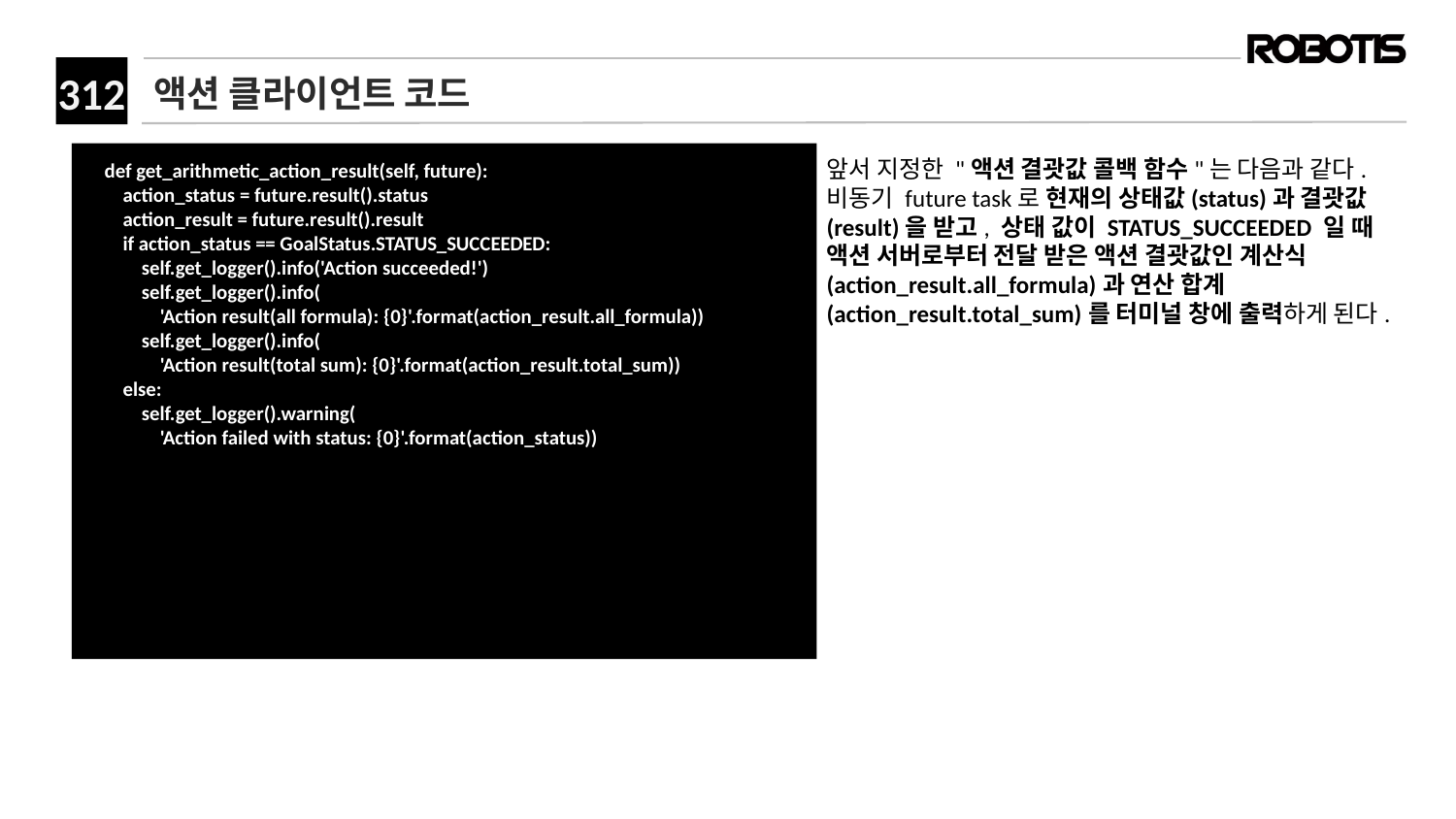

# 액션 클라이언트 코드
    def get_arithmetic_action_result(self, future):
        action_status = future.result().status
        action_result = future.result().result
        if action_status == GoalStatus.STATUS_SUCCEEDED:
            self.get_logger().info('Action succeeded!')
            self.get_logger().info(
                'Action result(all formula): {0}'.format(action_result.all_formula))
            self.get_logger().info(
                'Action result(total sum): {0}'.format(action_result.total_sum))
        else:
            self.get_logger().warning(
                'Action failed with status: {0}'.format(action_status))

앞서 지정한 "액션 결괏값 콜백 함수"는 다음과 같다. 비동기 future task로 현재의 상태값(status)과 결괏값(result)을 받고, 상태 값이 STATUS_SUCCEEDED 일 때 액션 서버로부터 전달 받은 액션 결괏값인 계산식(action_result.all_formula)과 연산 합계(action_result.total_sum)를 터미널 창에 출력하게 된다.